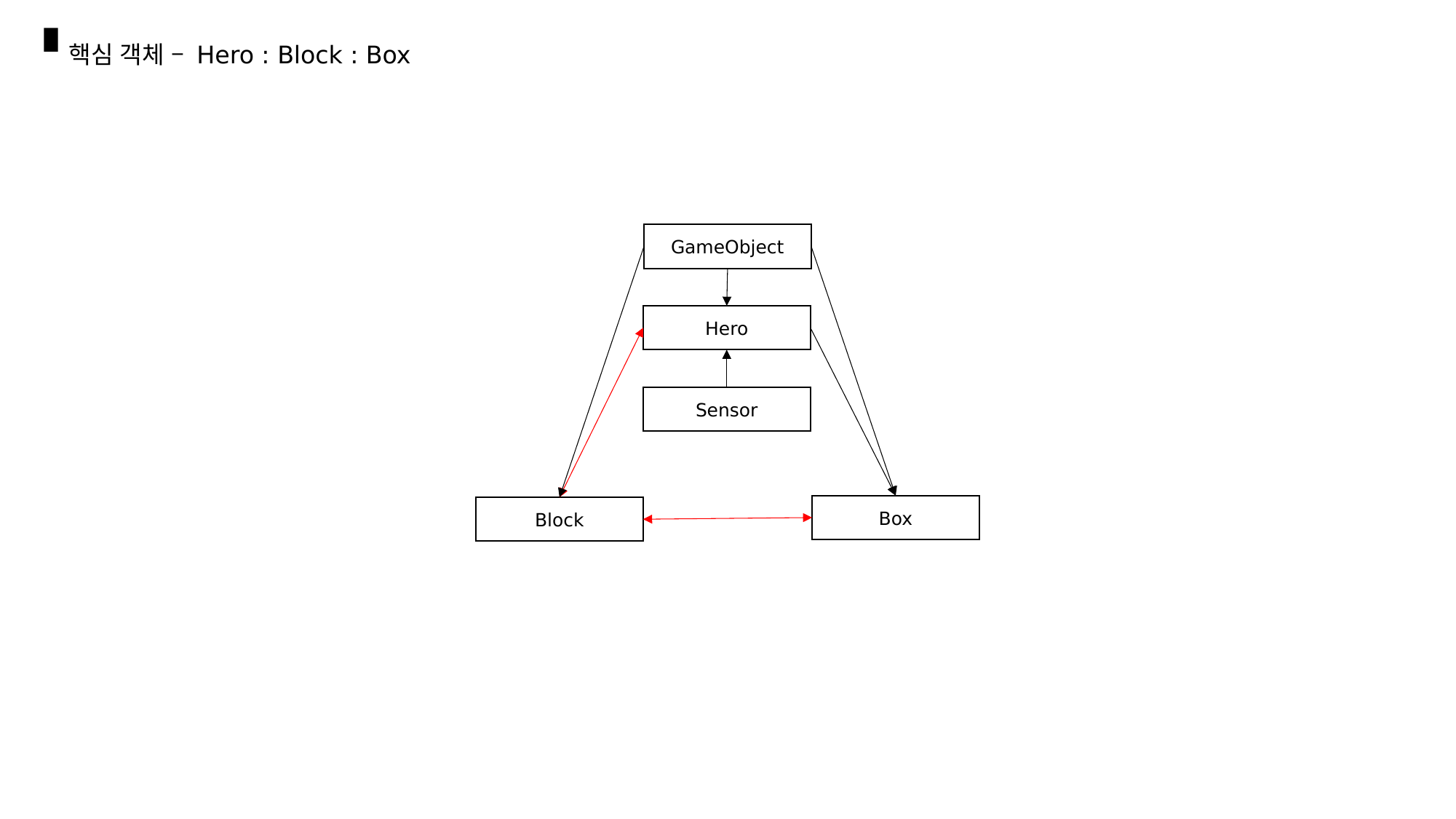

핵심 객체 – Hero : Block : Box
GameObject
Hero
Sensor
Box
Block